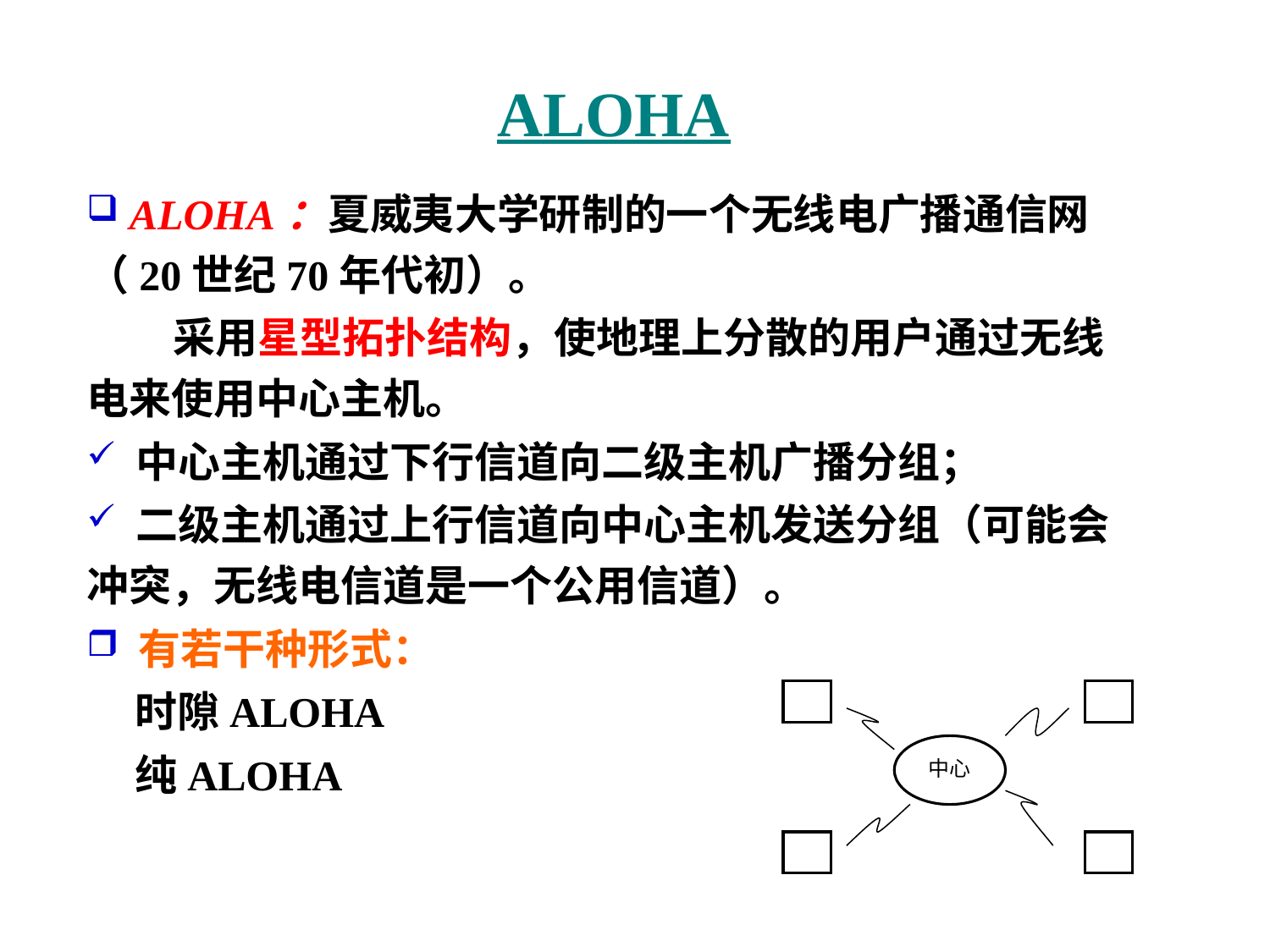

# ALOHA
 ALOHA：夏威夷大学研制的一个无线电广播通信网（20世纪70年代初）。
        采用星型拓扑结构，使地理上分散的用户通过无线电来使用中心主机。
 中心主机通过下行信道向二级主机广播分组；
 二级主机通过上行信道向中心主机发送分组（可能会冲突，无线电信道是一个公用信道）。
 有若干种形式：
    时隙ALOHA
    纯ALOHA

中心

51